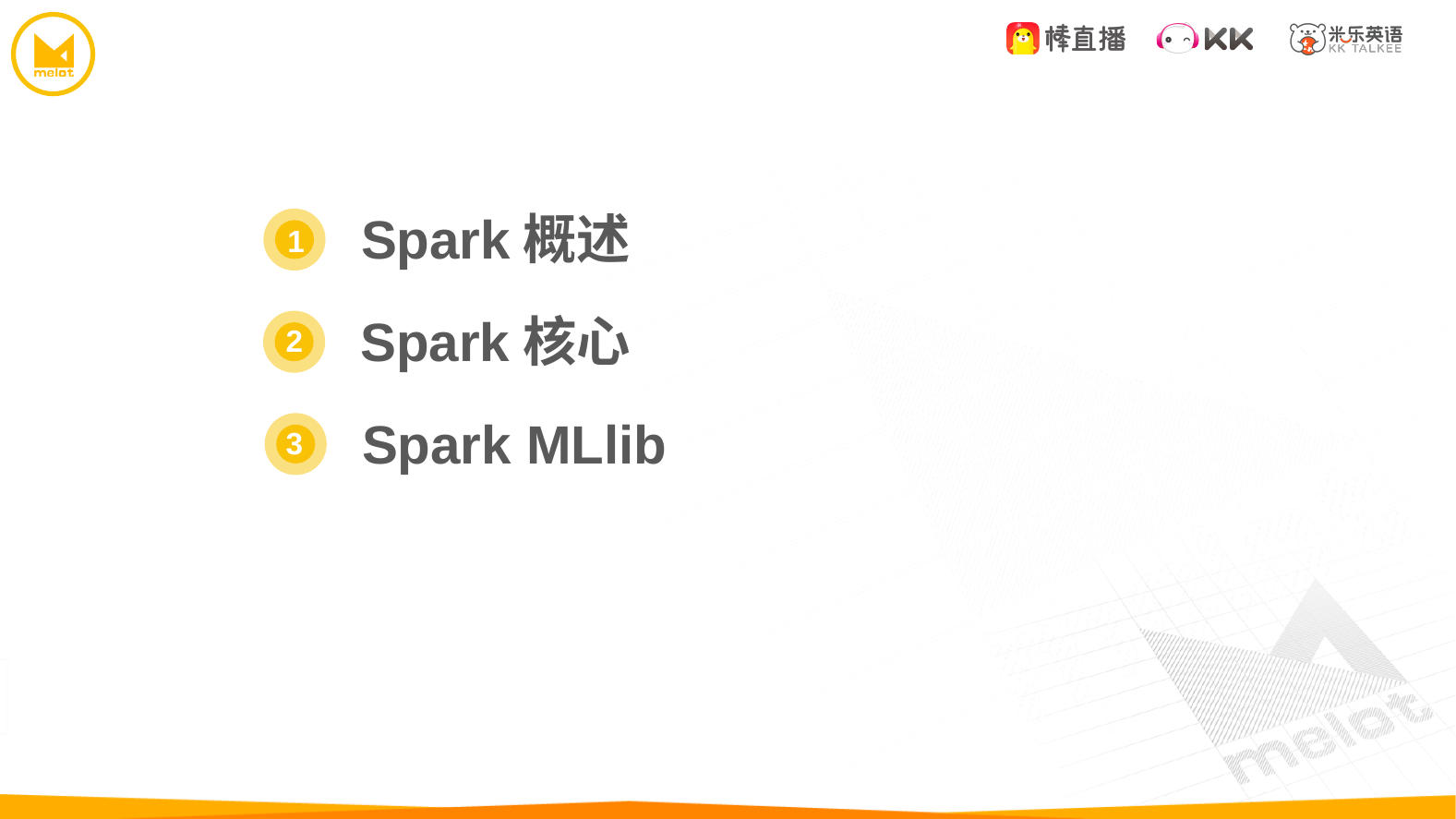

Spark概述

1

Spark核心

2

Spark MLlib

3